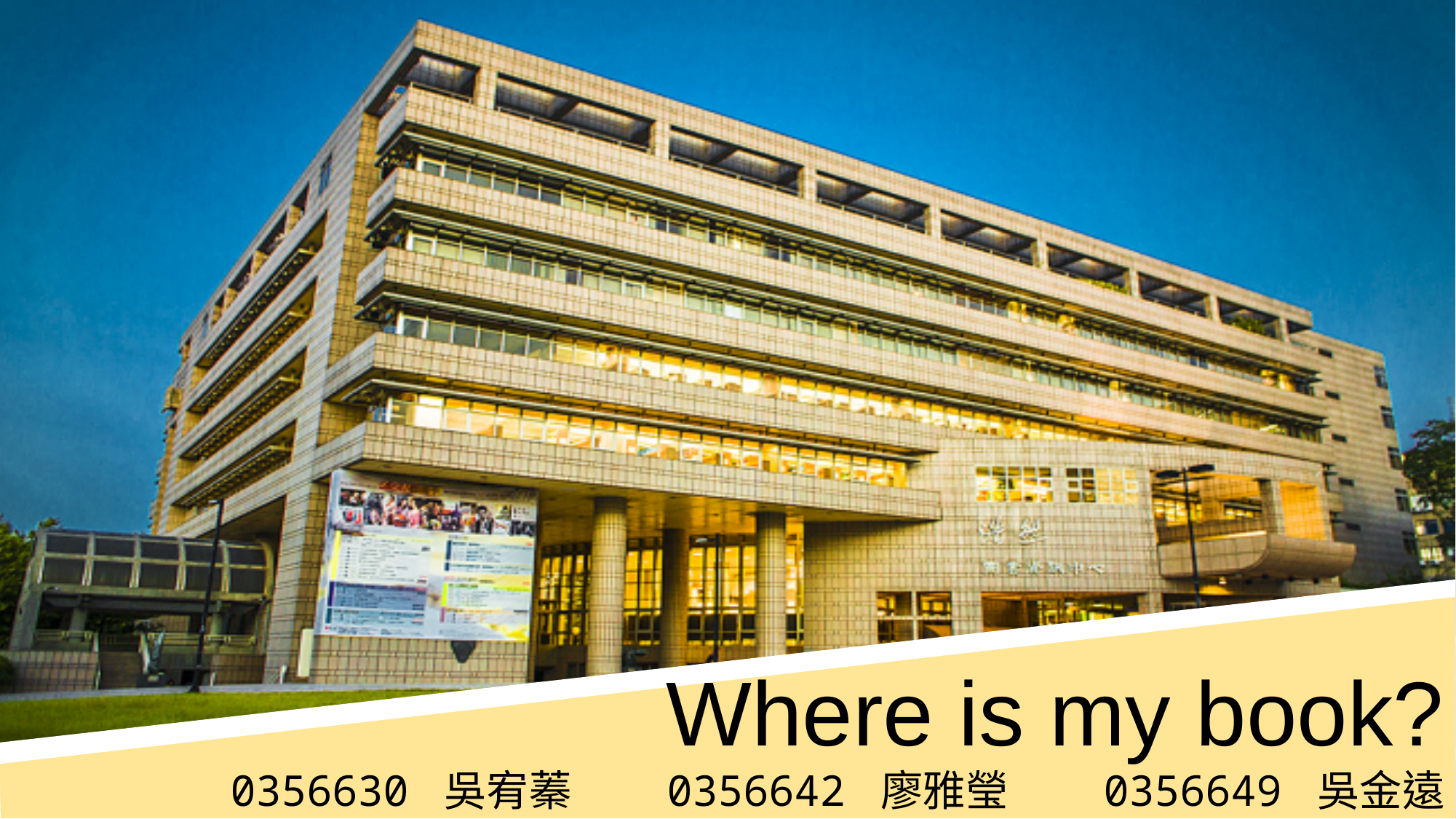

Where is my book?
0356630 吳宥蓁	0356642 廖雅瑩	0356649 吳金遠